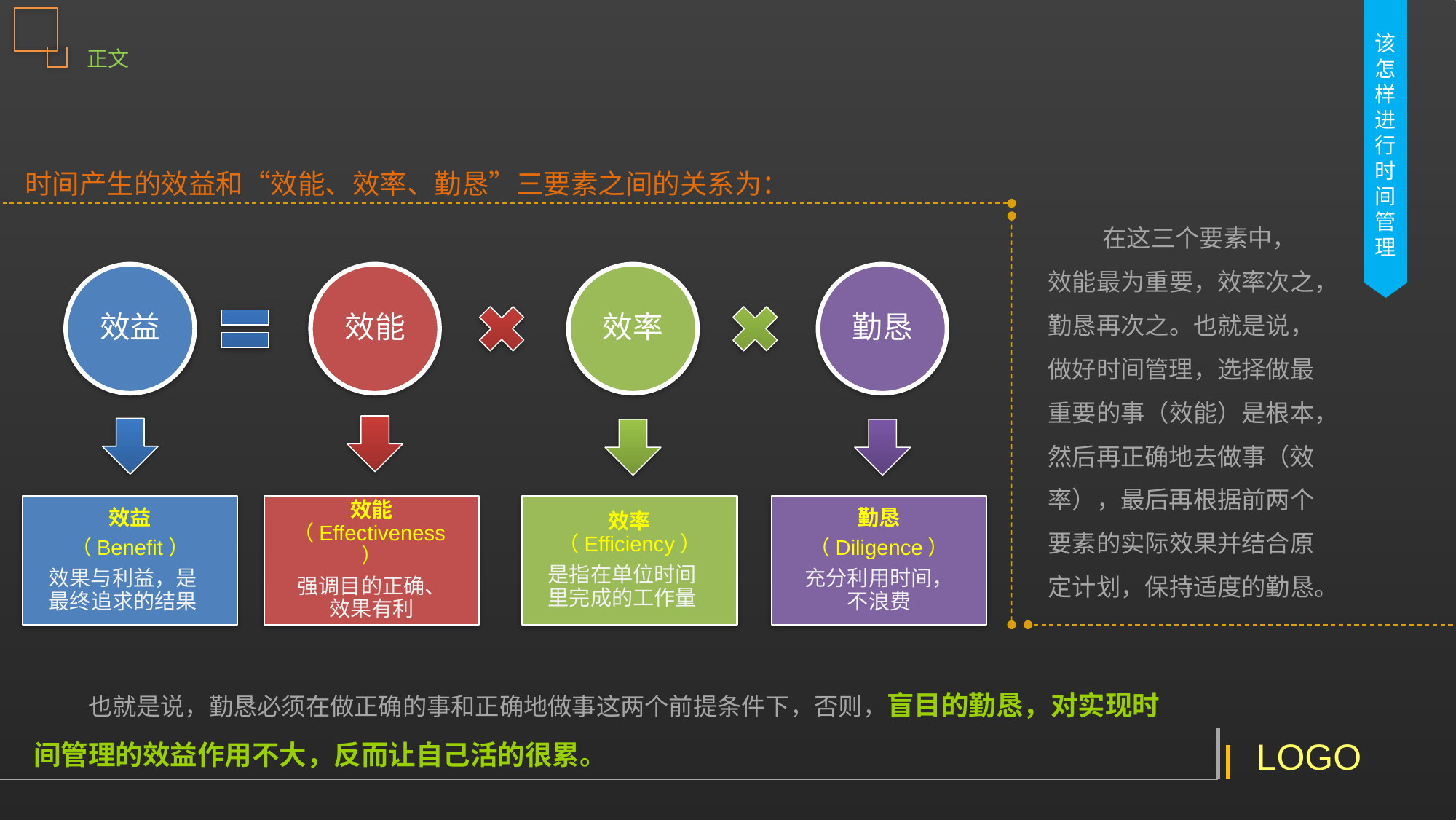

正文
该怎样进行时间管理
时间产生的效益和“效能、效率、勤恳”三要素之间的关系为：
在这三个要素中，效能最为重要，效率次之，勤恳再次之。也就是说，做好时间管理，选择做最重要的事（效能）是根本，然后再正确地去做事（效率），最后再根据前两个要素的实际效果并结合原定计划，保持适度的勤恳。

效益
效能
效率
勤恳

效能（Effectiveness）
强调目的正确、效果有利

效益
（Benefit）
效果与利益，是最终追求的结果

效率（Efficiency）
是指在单位时间里完成的工作量

勤恳
（Diligence）
充分利用时间，不浪费
也就是说，勤恳必须在做正确的事和正确地做事这两个前提条件下，否则，盲目的勤恳，对实现时间管理的效益作用不大，反而让自己活的很累。